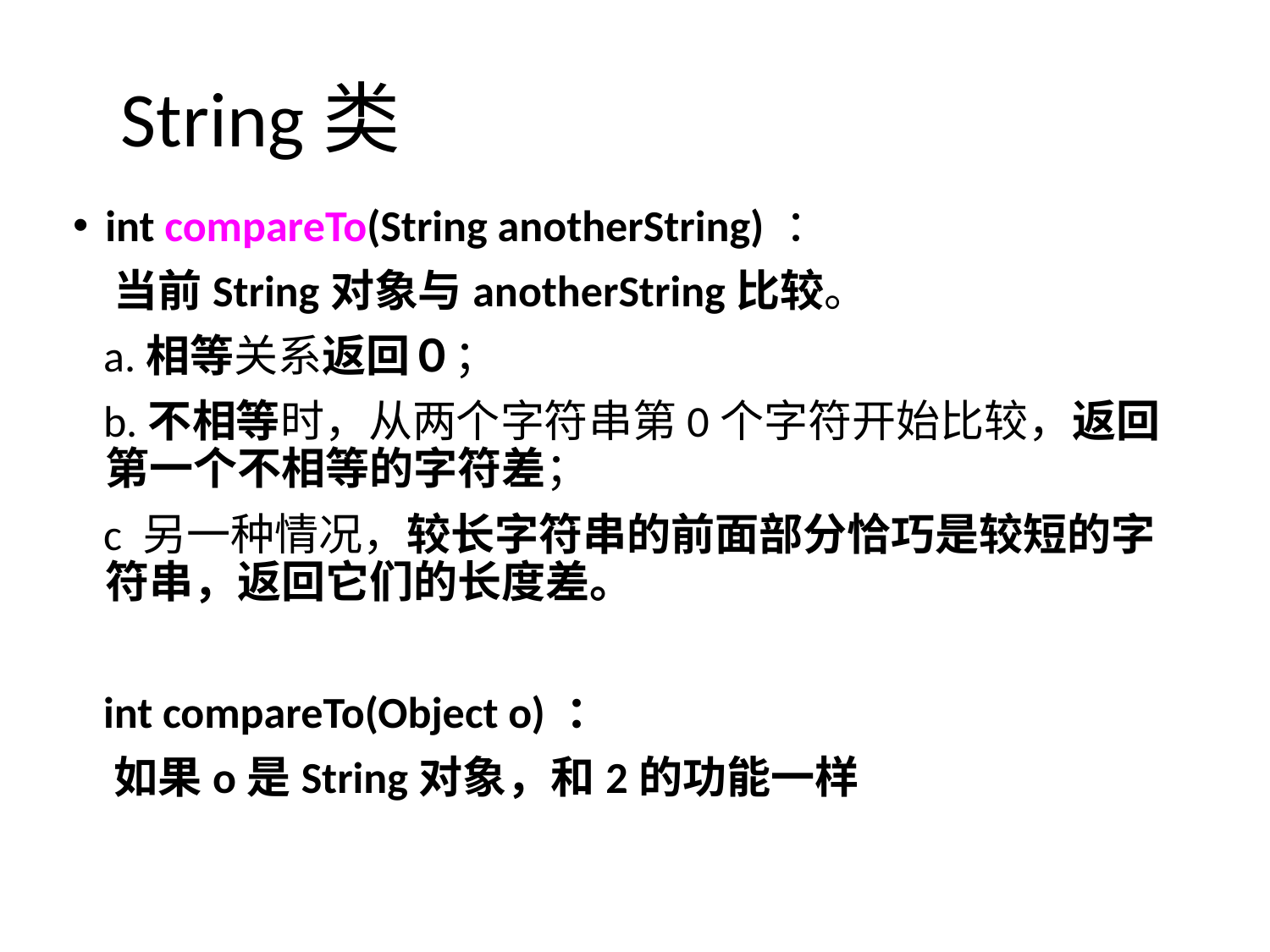

String类
int compareTo(String anotherString) ：
   当前String对象与anotherString比较。
   a.相等关系返回０；
   b.不相等时，从两个字符串第0个字符开始比较，返回第一个不相等的字符差；
   c 另一种情况，较长字符串的前面部分恰巧是较短的字符串，返回它们的长度差。

   int compareTo(Object o) ：
   如果o是String对象，和2的功能一样